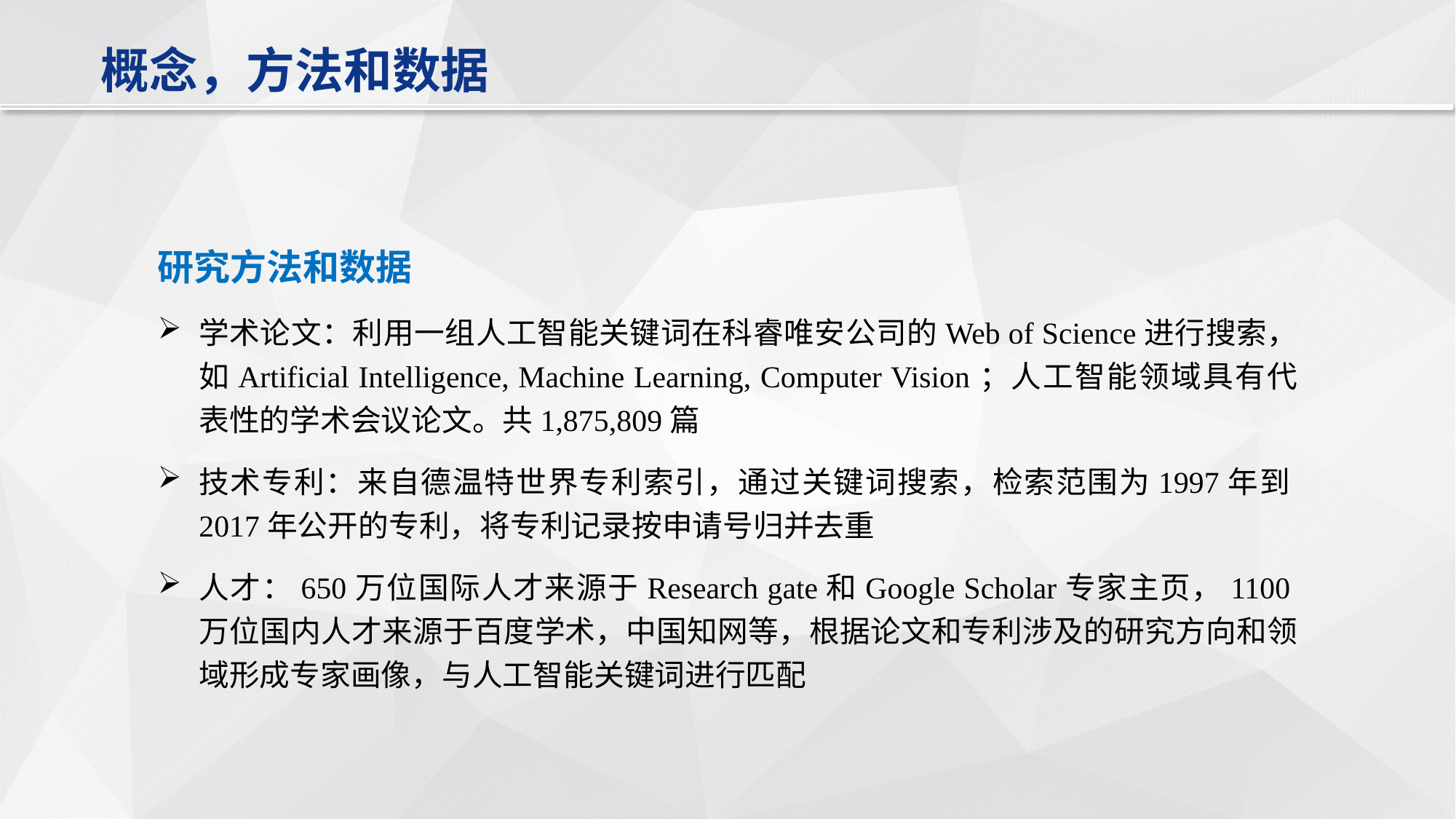

概念，方法和数据

研究方法和数据
学术论文：利用一组人工智能关键词在科睿唯安公司的Web of Science进行搜索，如Artificial Intelligence, Machine Learning, Computer Vision；人工智能领域具有代表性的学术会议论文。共1,875,809篇
技术专利：来自德温特世界专利索引，通过关键词搜索，检索范围为1997年到2017年公开的专利，将专利记录按申请号归并去重
人才：650万位国际人才来源于Research gate和Google Scholar专家主页，1100万位国内人才来源于百度学术，中国知网等，根据论文和专利涉及的研究方向和领域形成专家画像，与人工智能关键词进行匹配
5